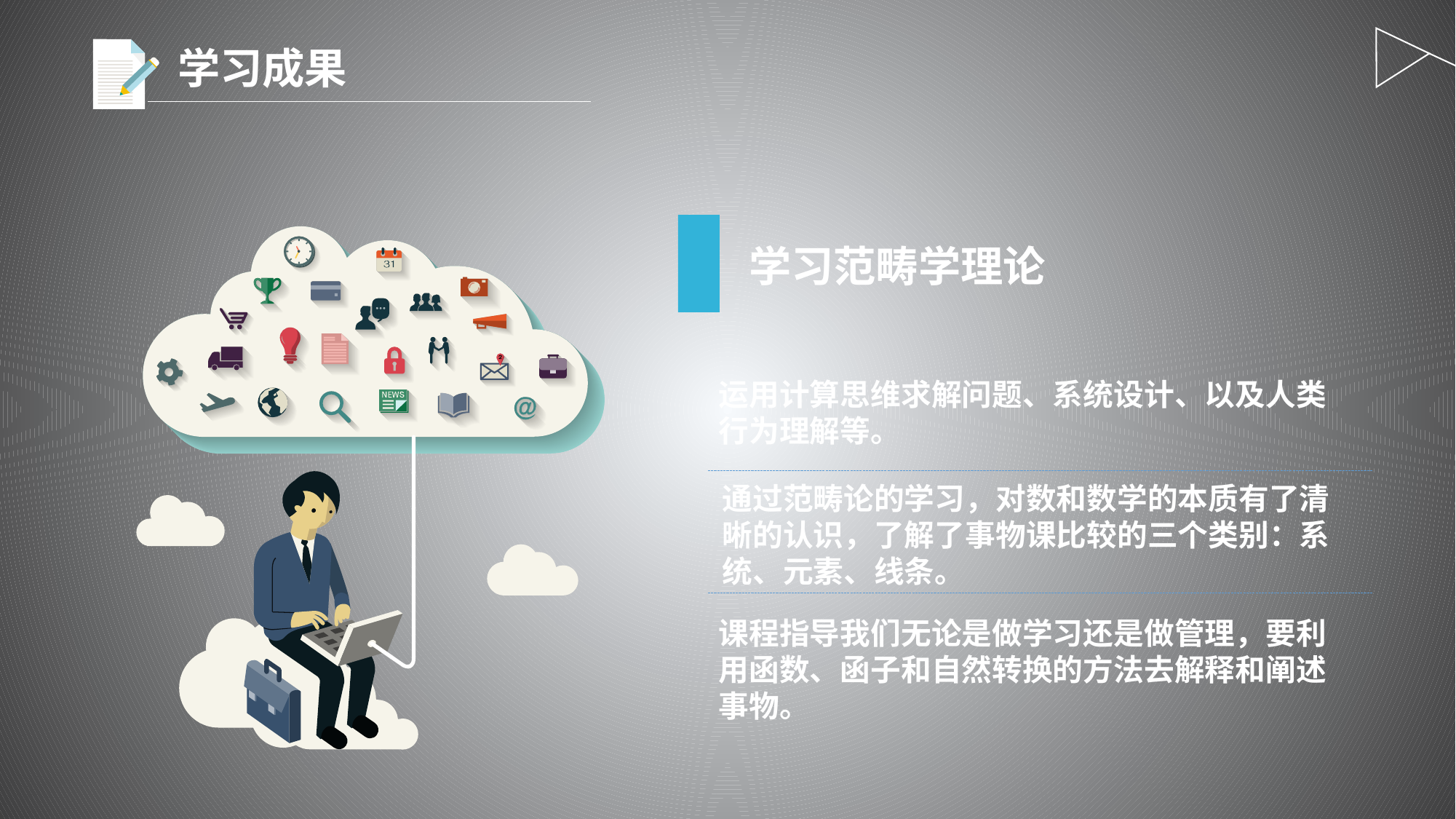

学习成果

学习范畴学理论
运用计算思维求解问题、系统设计、以及人类行为理解等。
通过范畴论的学习，对数和数学的本质有了清晰的认识，了解了事物课比较的三个类别：系统、元素、线条。
课程指导我们无论是做学习还是做管理，要利用函数、函子和自然转换的方法去解释和阐述事物。